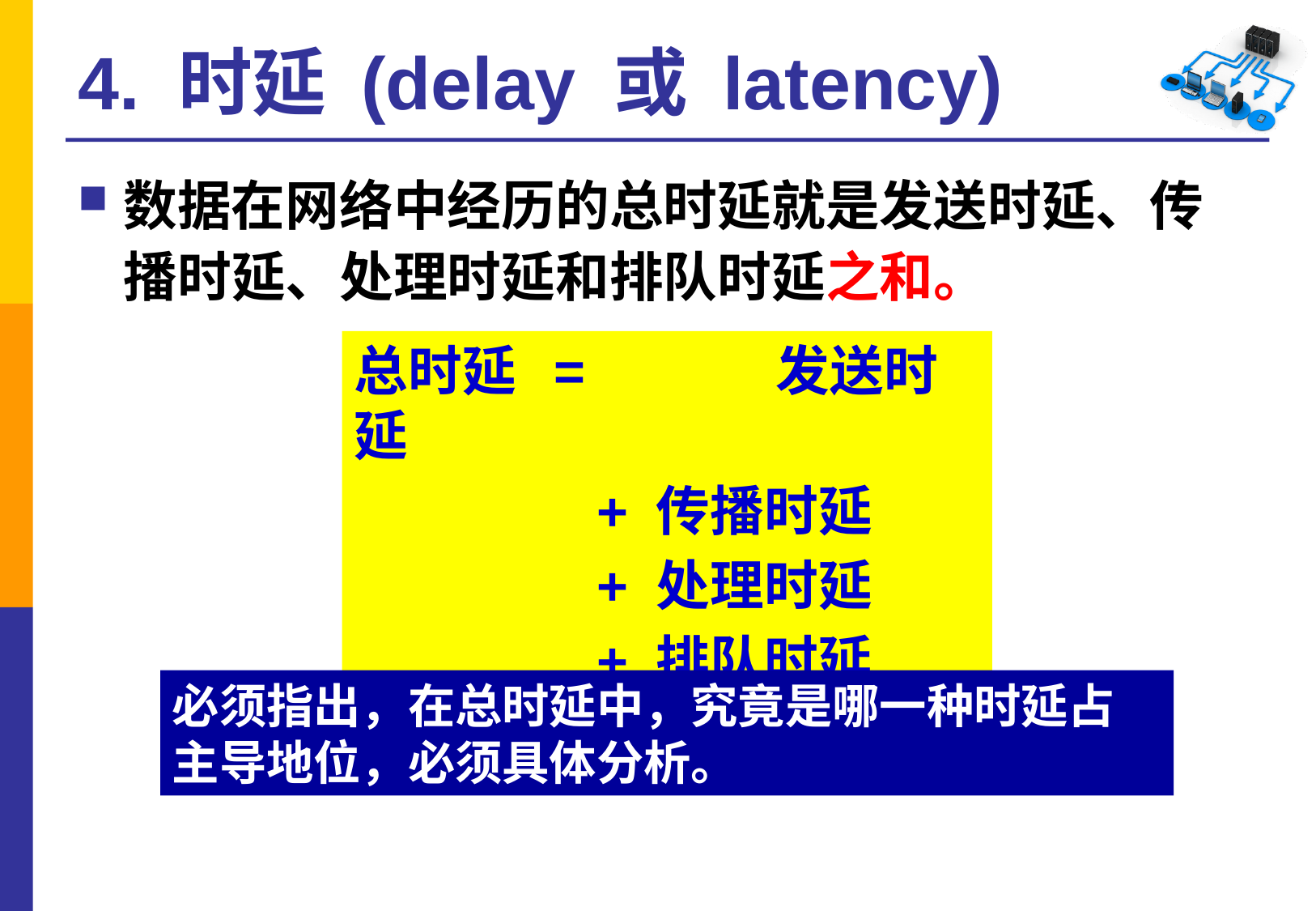

# 4. 时延 (delay 或 latency)
数据在网络中经历的总时延就是发送时延、传播时延、处理时延和排队时延之和。
总时延  = 	   发送时延
		+ 传播时延
		+ 处理时延
		+ 排队时延
必须指出，在总时延中，究竟是哪一种时延占主导地位，必须具体分析。